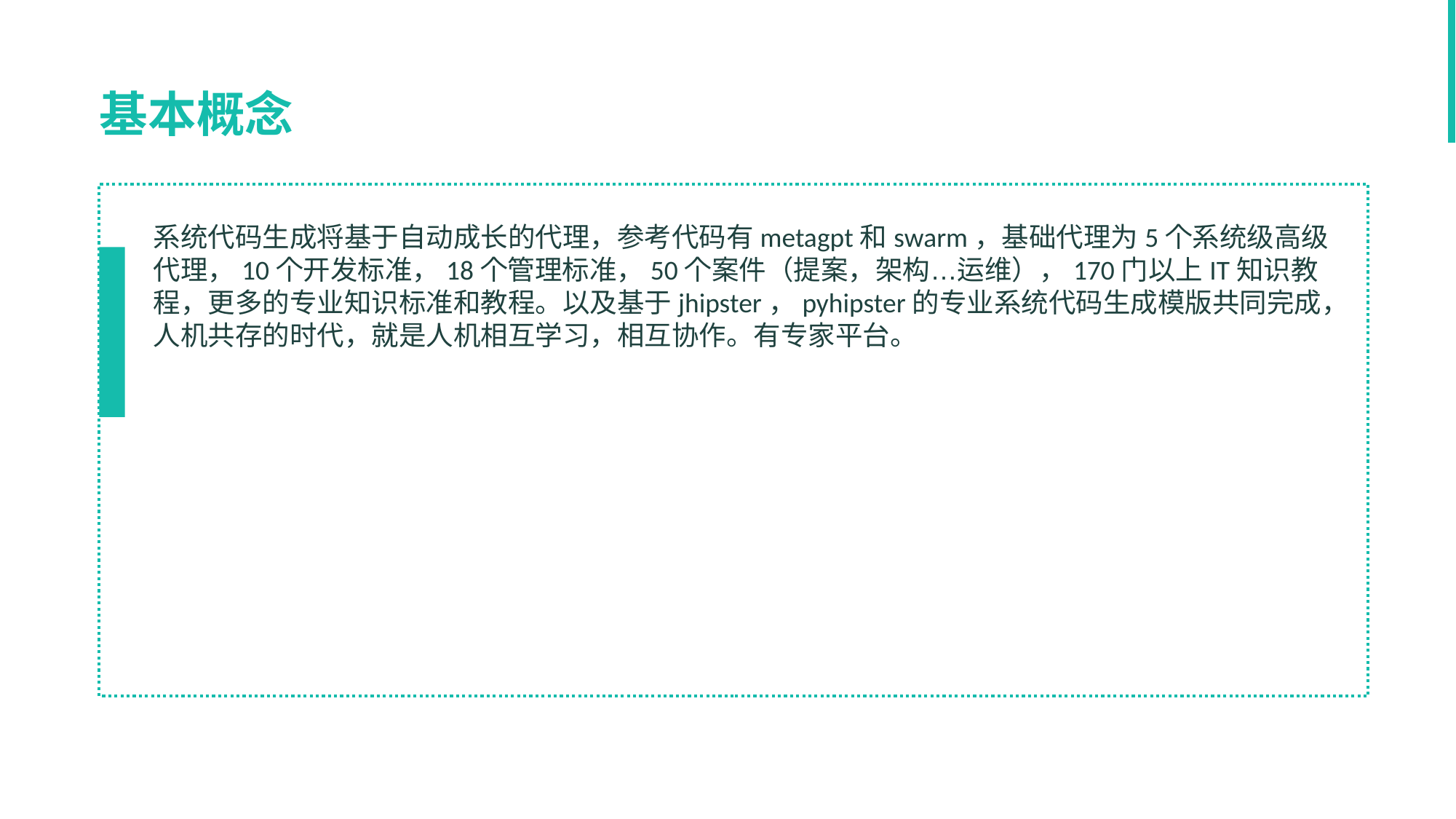

基本概念

系统代码生成将基于自动成长的代理，参考代码有metagpt和swarm，基础代理为5个系统级高级代理，10个开发标准，18个管理标准，50个案件（提案，架构…运维），170门以上IT知识教程，更多的专业知识标准和教程。以及基于jhipster，pyhipster的专业系统代码生成模版共同完成，人机共存的时代，就是人机相互学习，相互协作。有专家平台。